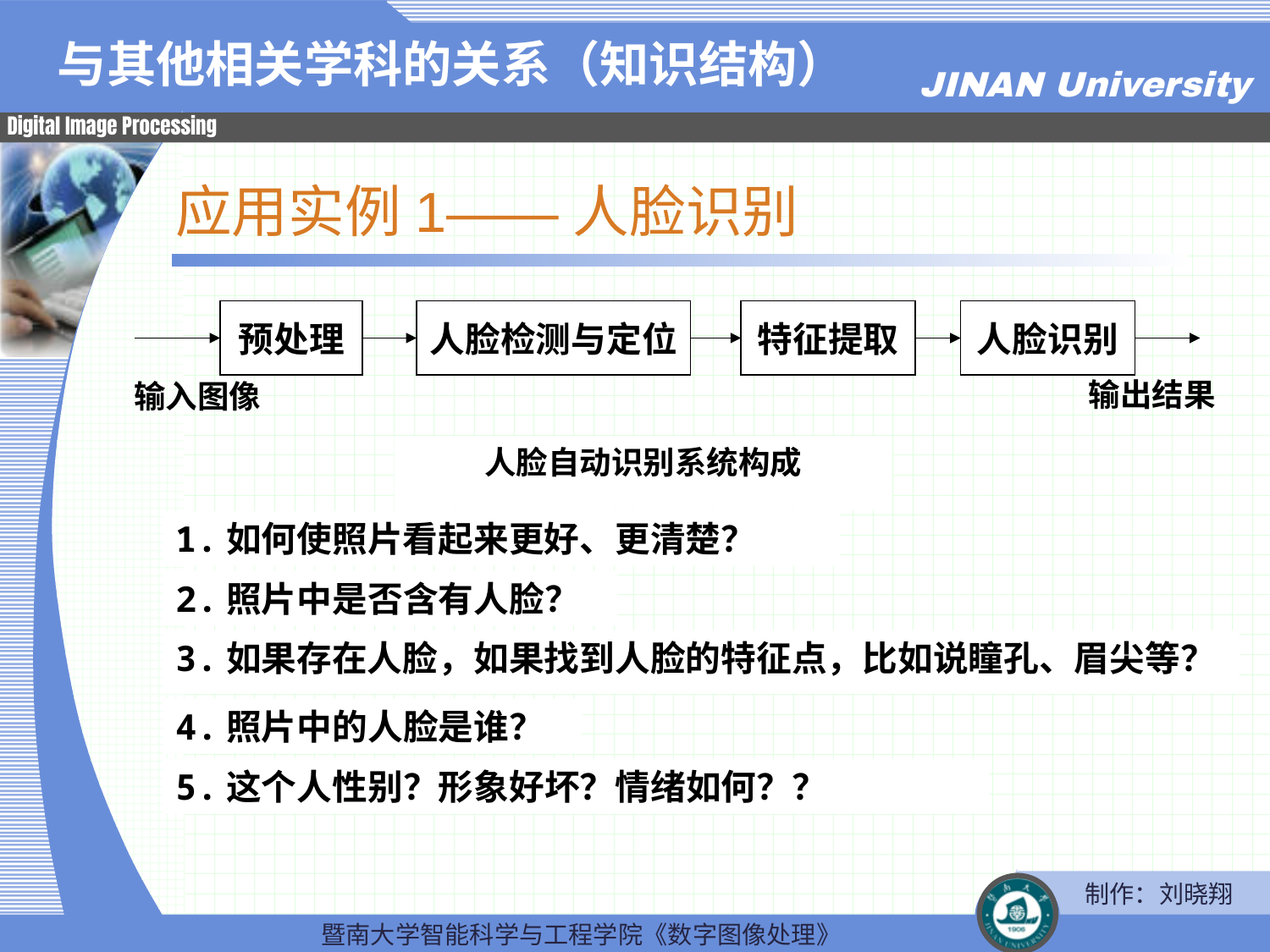

与其他相关学科的关系（知识结构）
应用实例1——人脸识别
预处理
人脸检测与定位
特征提取
人脸识别
输出结果
输入图像
人脸自动识别系统构成
1.如何使照片看起来更好、更清楚？
2.照片中是否含有人脸？
3.如果存在人脸，如果找到人脸的特征点，比如说瞳孔、眉尖等？
4.照片中的人脸是谁？
5.这个人性别？形象好坏？情绪如何？？

37